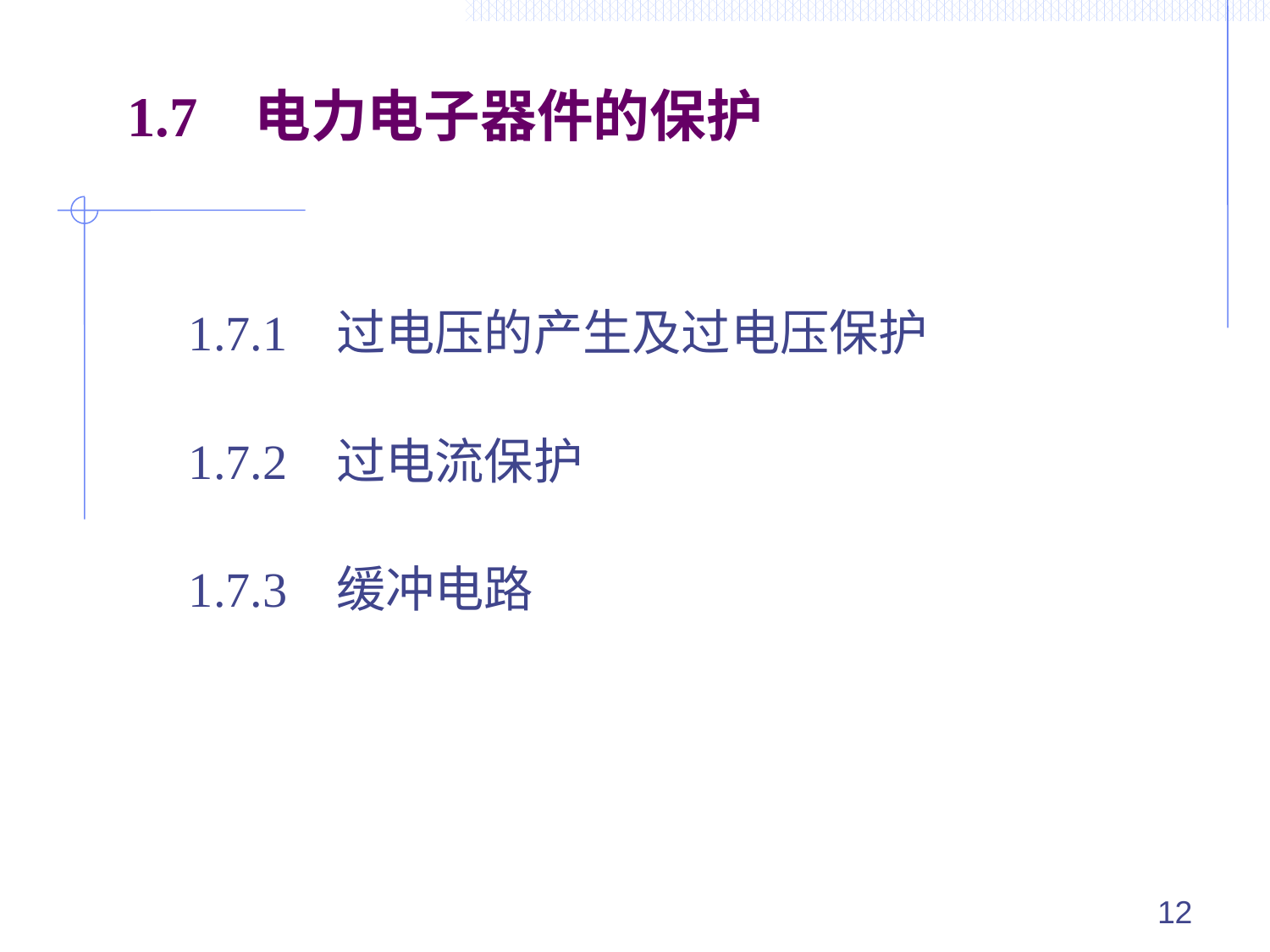

1.7   电力电子器件的保护
1.7.1   过电压的产生及过电压保护
1.7.2   过电流保护
1.7.3   缓冲电路
12